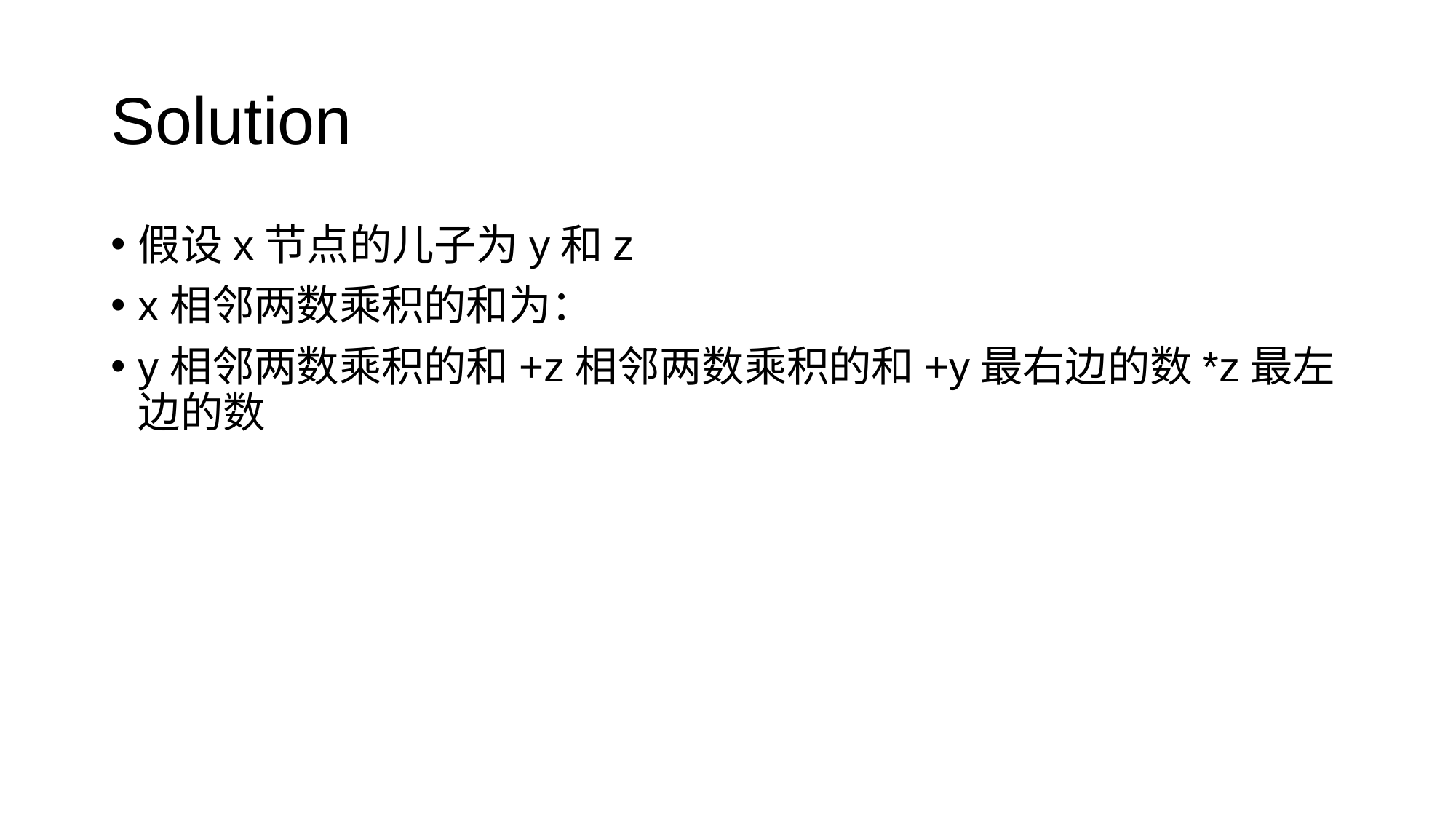

# Solution
假设x节点的儿子为y和z
x相邻两数乘积的和为：
y相邻两数乘积的和+z相邻两数乘积的和+y最右边的数*z最左边的数